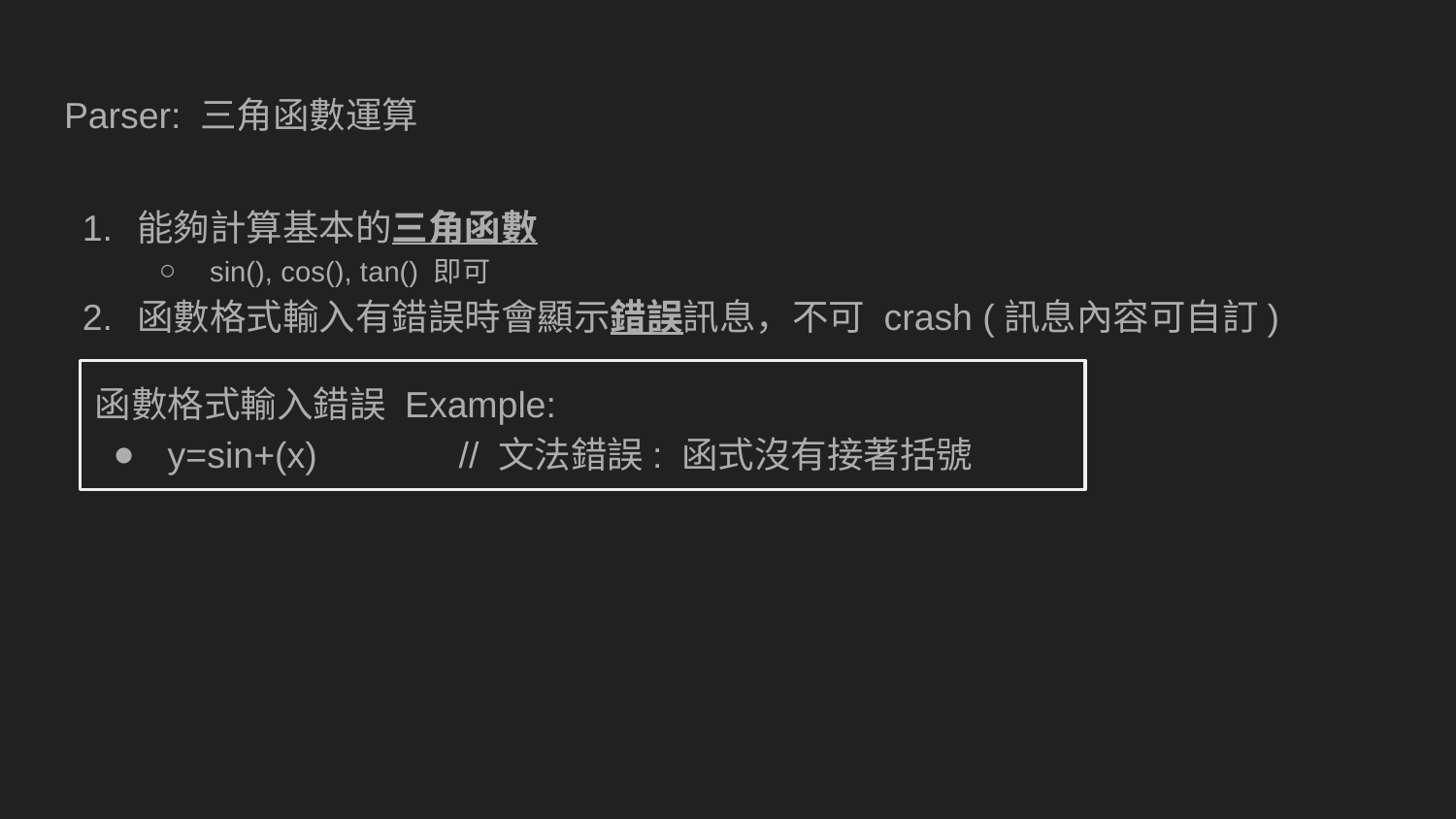

# Parser: 三角函數運算
能夠計算基本的三角函數
sin(), cos(), tan() 即可
函數格式輸入有錯誤時會顯示錯誤訊息，不可 crash (訊息內容可自訂)
函數格式輸入錯誤 Example:
y=sin+(x) 	// 文法錯誤: 函式沒有接著括號